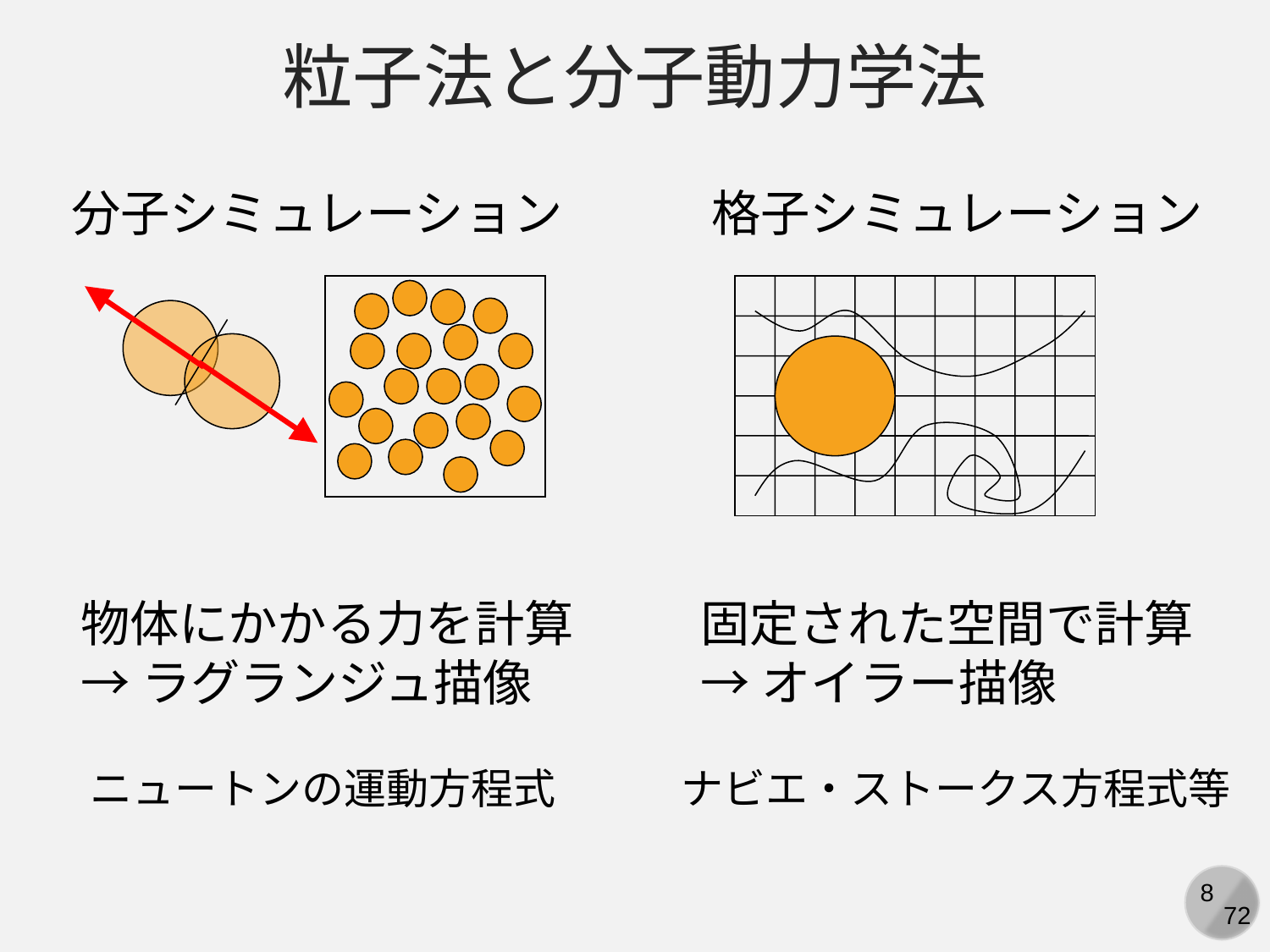

粒子法と分子動力学法
分子シミュレーション
格子シミュレーション

物体にかかる力を計算
→ラグランジュ描像
固定された空間で計算
→オイラー描像
ニュートンの運動方程式
ナビエ・ストークス方程式等